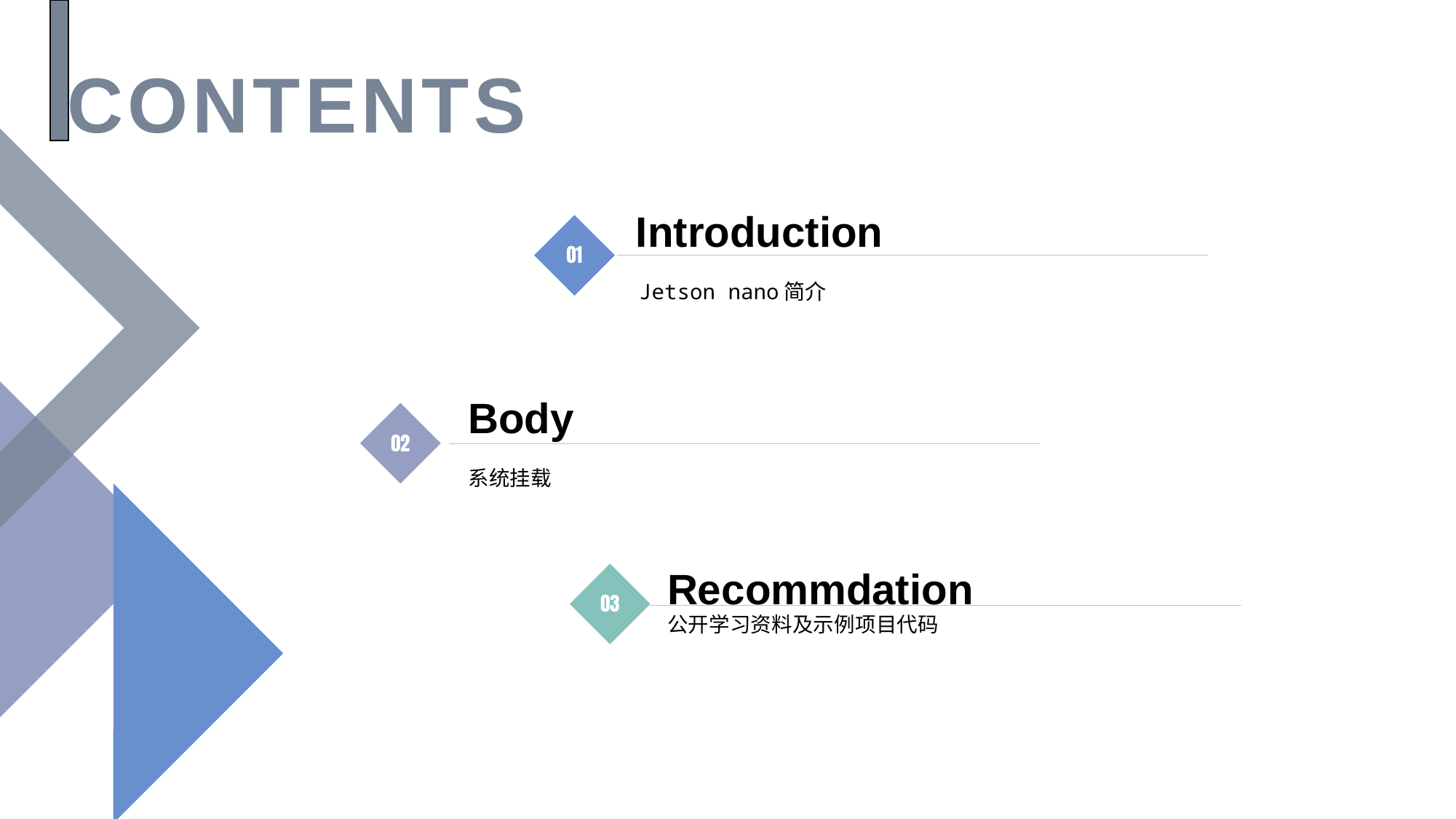

CONTENTS

01
Introduction
Jetson nano简介
02
Body
系统挂载
03
Recommdation
公开学习资料及示例项目代码